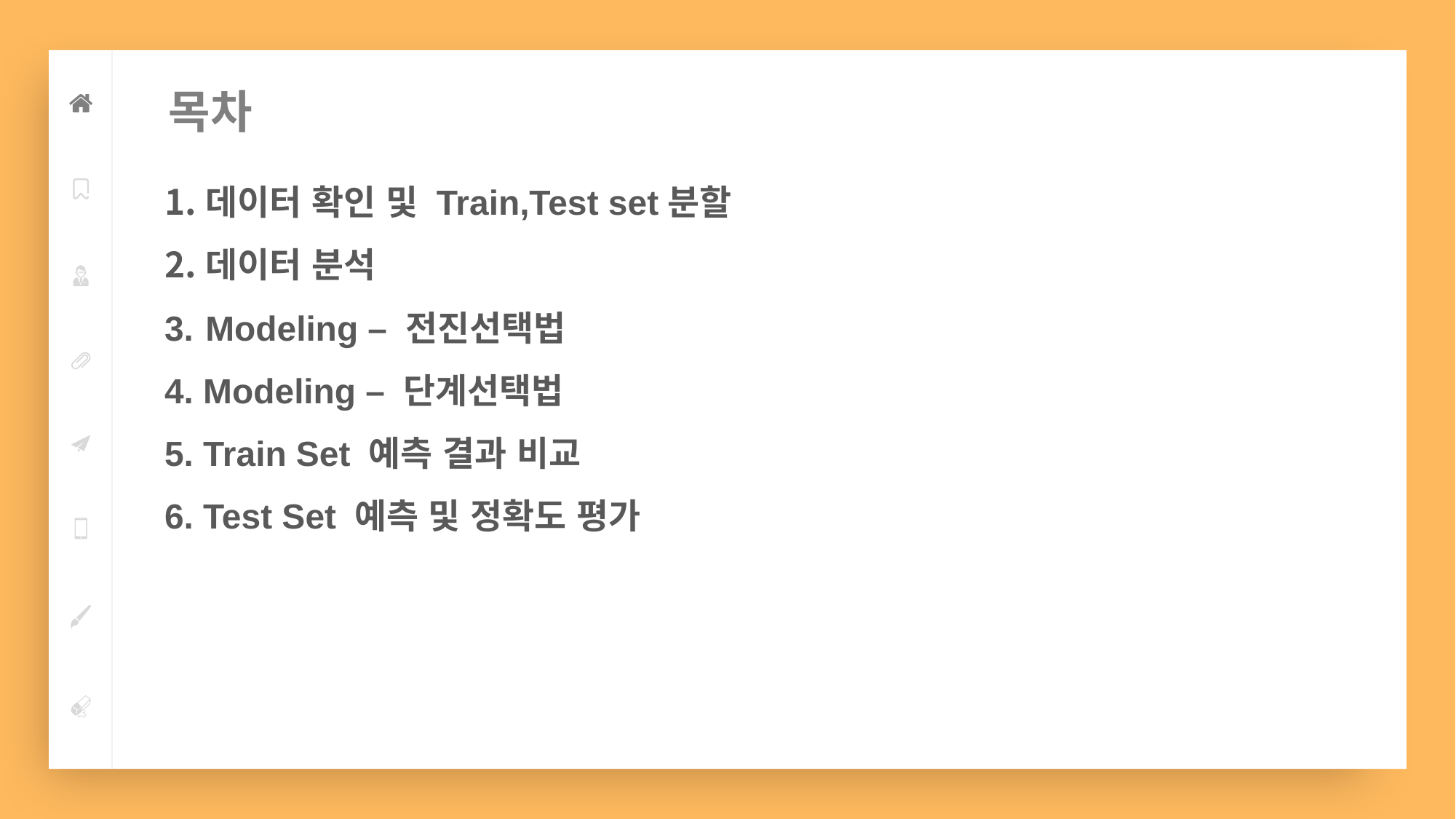

목차

데이터 확인 및 Train,Test set분할
데이터 분석
Modeling – 전진선택법
4. Modeling – 단계선택법
5. Train Set 예측 결과 비교
6. Test Set 예측 및 정확도 평가